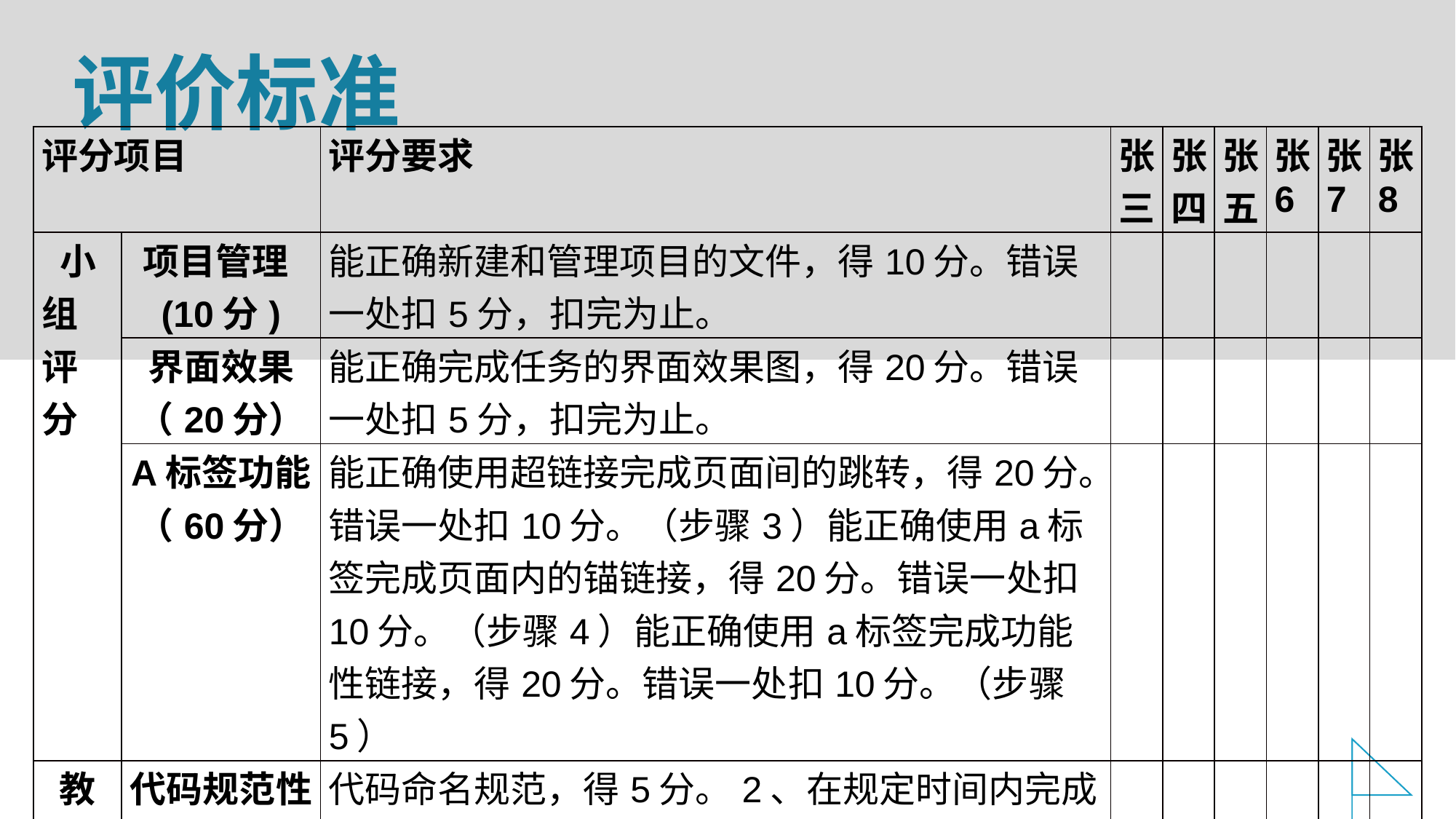

评价标准
| 评分项目 |  | 评分要求 | 张三 | 张四 | 张五 | 张6 | 张7 | 张8 |
| --- | --- | --- | --- | --- | --- | --- | --- | --- |
| 小组评分 | 项目管理(10分) | 能正确新建和管理项目的文件，得10分。错误一处扣5分，扣完为止。 |  |  |  |  |  |  |
|  | 界面效果（20分） | 能正确完成任务的界面效果图，得20分。错误一处扣5分，扣完为止。 |  |  |  |  |  |  |
|  | A标签功能（60分） | 能正确使用超链接完成页面间的跳转，得20分。错误一处扣10分。（步骤3）能正确使用a标签完成页面内的锚链接，得20分。错误一处扣10分。（步骤4）能正确使用a标签完成功能性链接，得20分。错误一处扣10分。（步骤5） |  |  |  |  |  |  |
| 教师评分 | 代码规范性（10分） | 代码命名规范，得5分。2、在规定时间内完成任务，得5分。 |  |  |  |  |  |  |
19